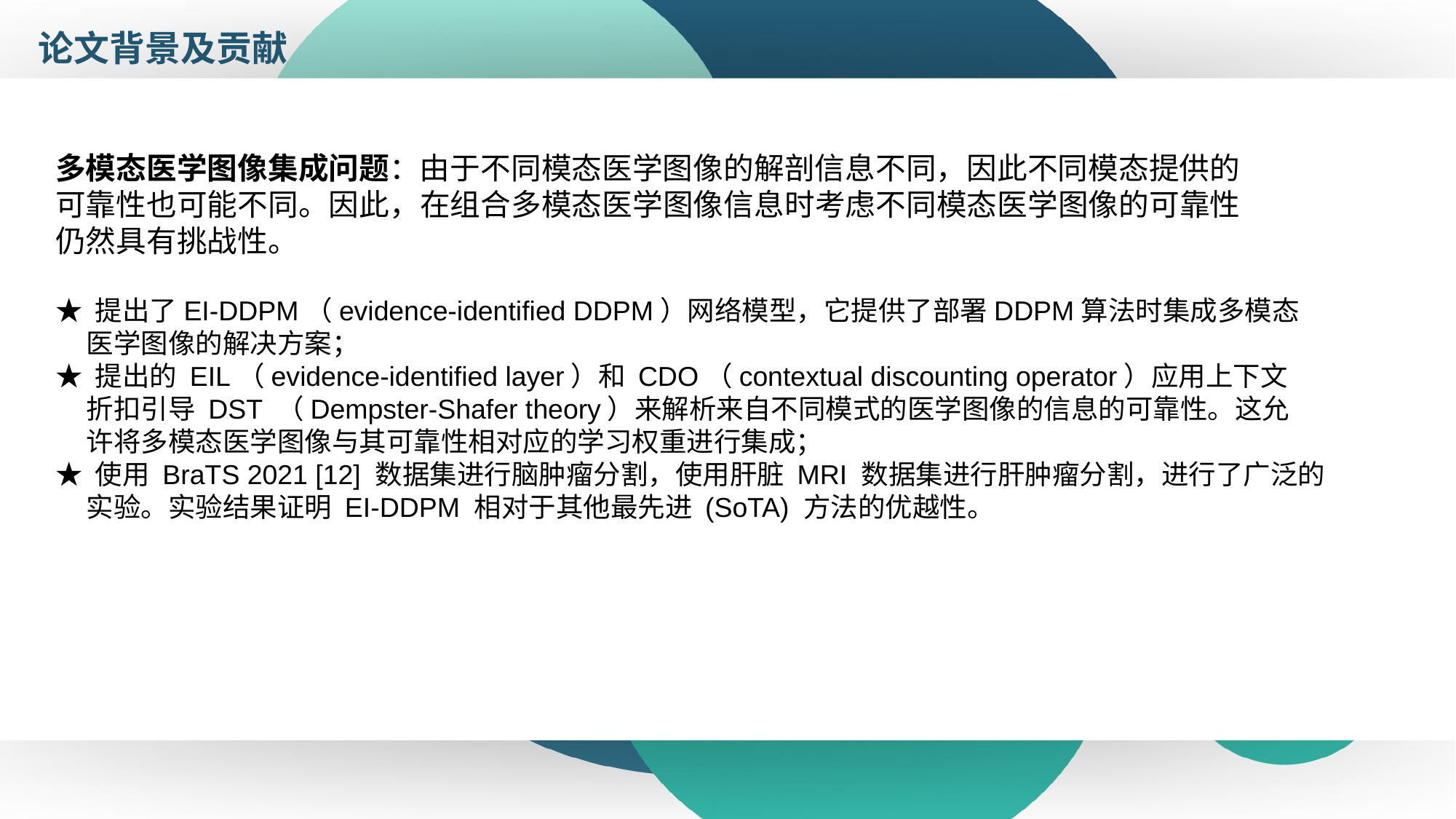

论文背景及贡献
多模态医学图像集成问题：由于不同模态医学图像的解剖信息不同，因此不同模态提供的可靠性也可能不同。因此，在组合多模态医学图像信息时考虑不同模态医学图像的可靠性仍然具有挑战性。
★ 提出了EI-DDPM（evidence-identified DDPM）网络模型，它提供了部署DDPM算法时集成多模态
    医学图像的解决方案；
★ 提出的 EIL（evidence-identified layer）和 CDO（contextual discounting operator）应用上下文
    折扣引导 DST （Dempster-Shafer theory）来解析来自不同模式的医学图像的信息的可靠性。这允
    许将多模态医学图像与其可靠性相对应的学习权重进行集成；
★ 使用 BraTS 2021 [12] 数据集进行脑肿瘤分割，使用肝脏 MRI 数据集进行肝肿瘤分割，进行了广泛的
    实验。实验结果证明 EI-DDPM 相对于其他最先进 (SoTA) 方法的优越性。